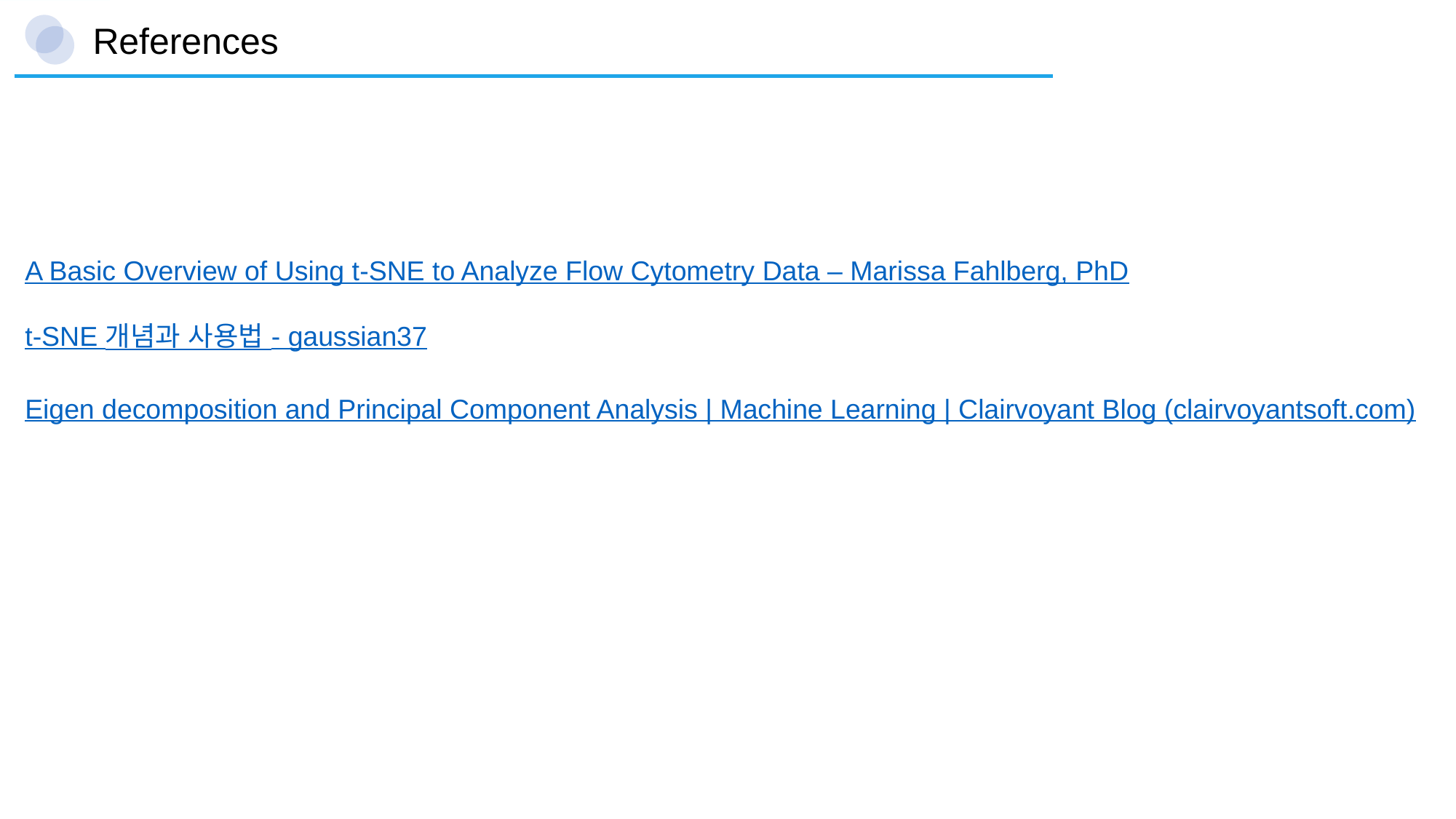

References

A Basic Overview of Using t-SNE to Analyze Flow Cytometry Data – Marissa Fahlberg, PhD

t-SNE 개념과 사용법 - gaussian37

Eigen decomposition and Principal Component Analysis | Machine Learning | Clairvoyant Blog (clairvoyantsoft.com)